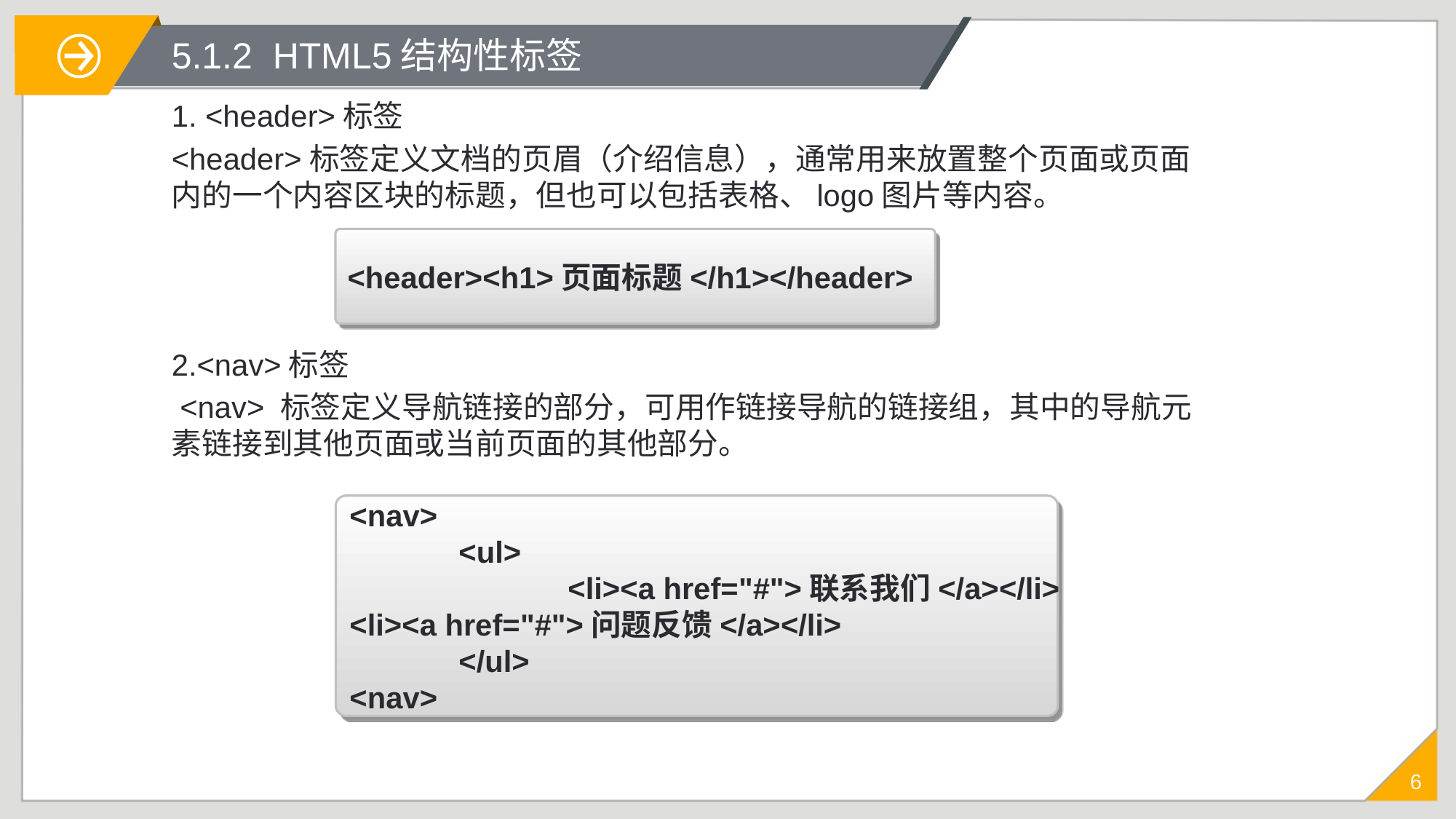

# 5.1.2  HTML5结构性标签
1. <header>标签
<header>标签定义文档的页眉（介绍信息），通常用来放置整个页面或页面内的一个内容区块的标题，但也可以包括表格、logo图片等内容。

2.<nav>标签
 <nav> 标签定义导航链接的部分，可用作链接导航的链接组，其中的导航元素链接到其他页面或当前页面的其他部分。
<header><h1>页面标题</h1></header>
<nav>
	<ul>
		<li><a href="#">联系我们</a></li>
<li><a href="#">问题反馈</a></li>
	</ul>
<nav>